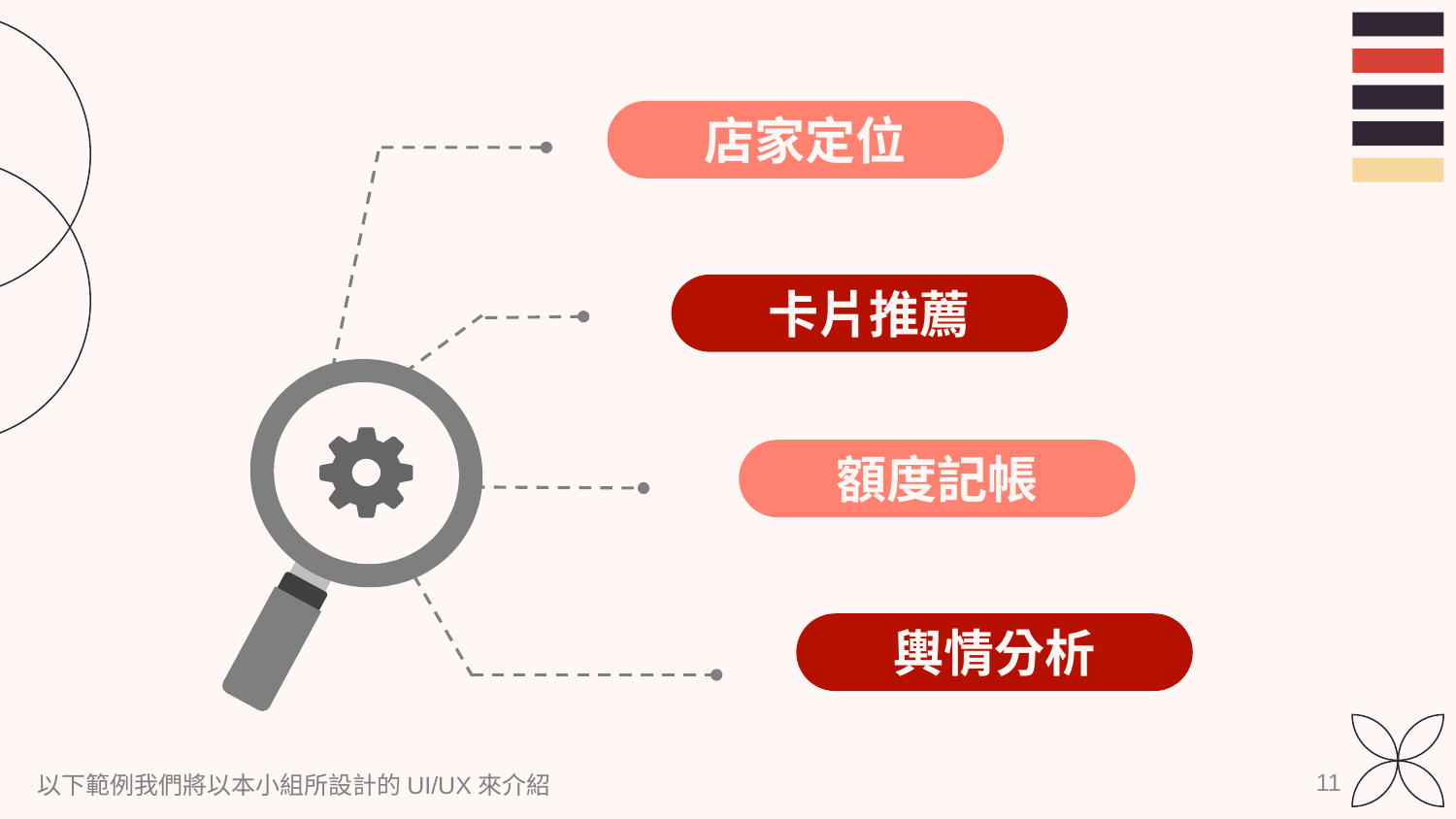

店家定位

卡片推薦
額度記帳
輿情分析
11
以下範例我們將以本小組所設計的UI/UX來介紹